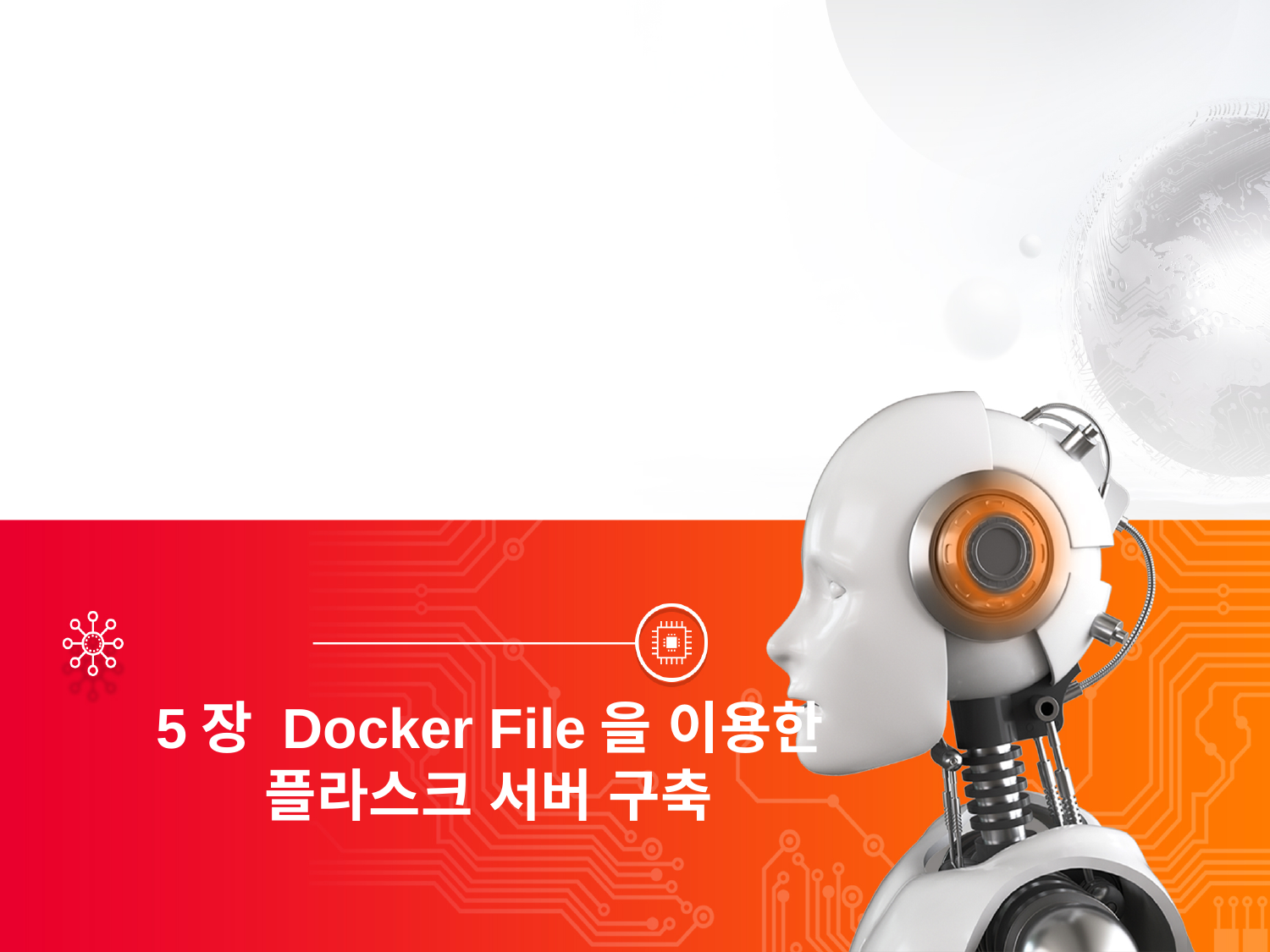

5장 Docker File을 이용한
      플라스크 서버 구축